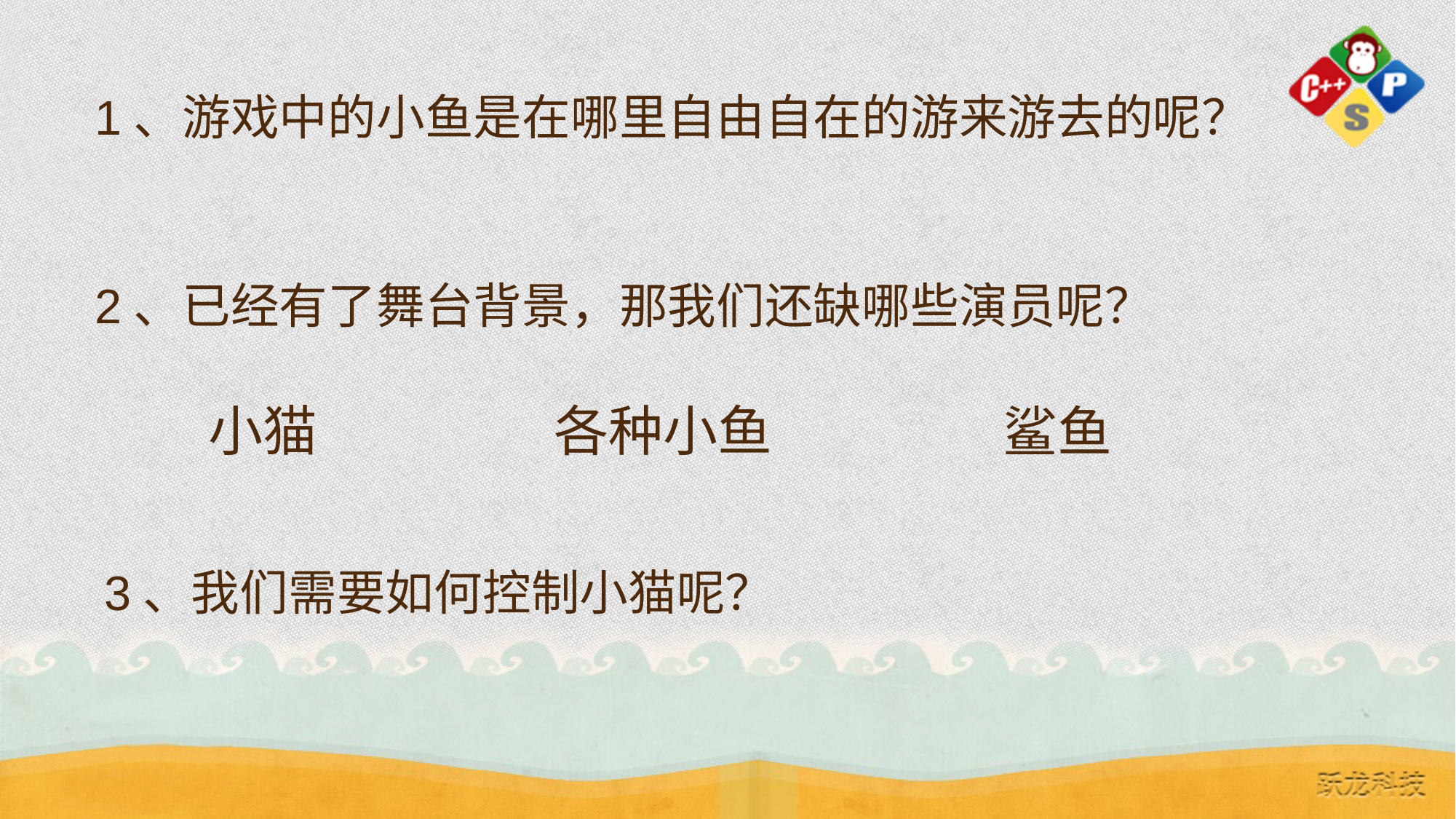

# 1、游戏中的小鱼是在哪里自由自在的游来游去的呢？
2、已经有了舞台背景，那我们还缺哪些演员呢？
小猫
各种小鱼
鲨鱼
3、我们需要如何控制小猫呢？